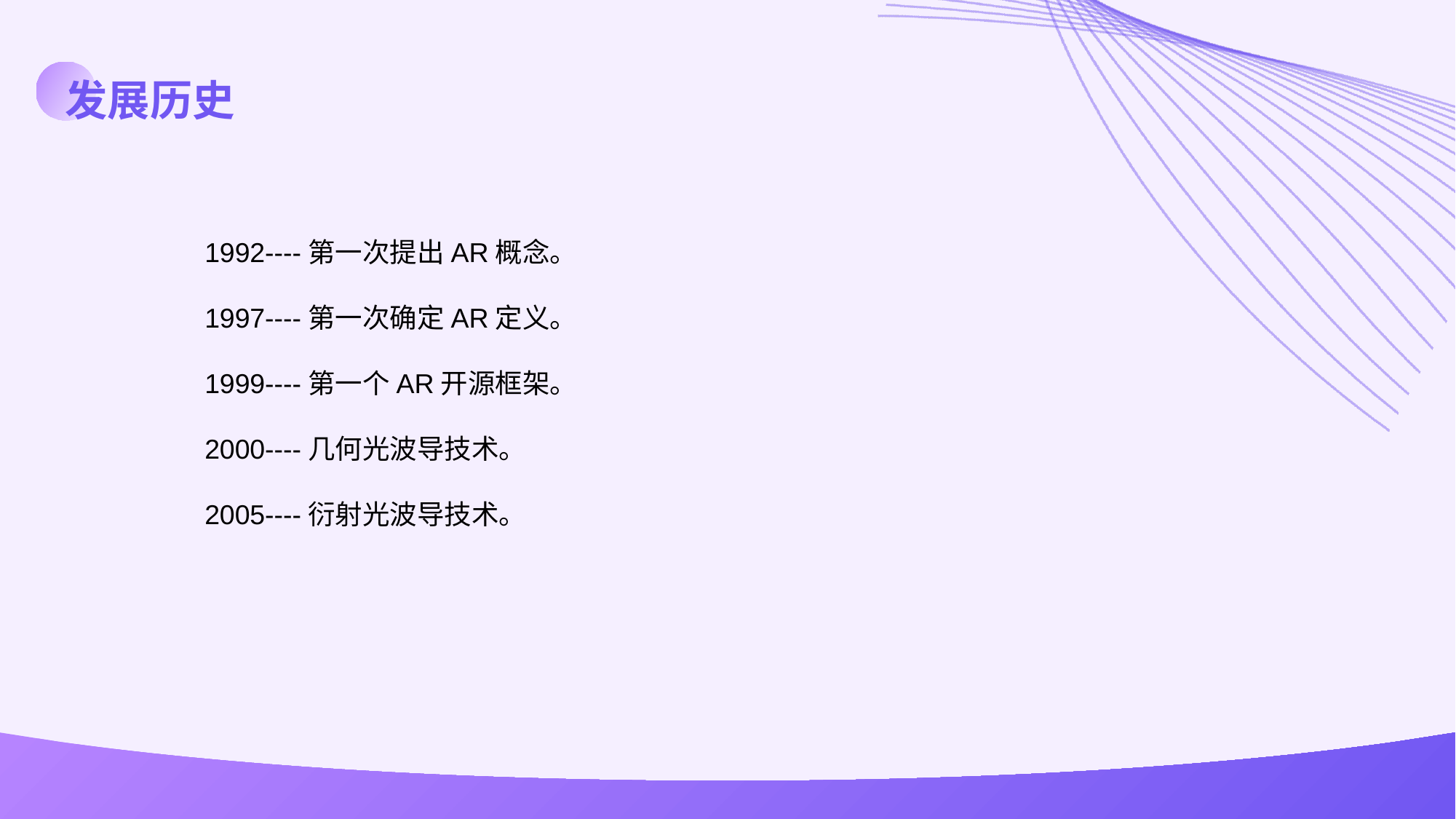

发展历史
1992----第一次提出AR概念。

1997----第一次确定AR定义。

1999----第一个AR开源框架。

2000----几何光波导技术。

2005----衍射光波导技术。